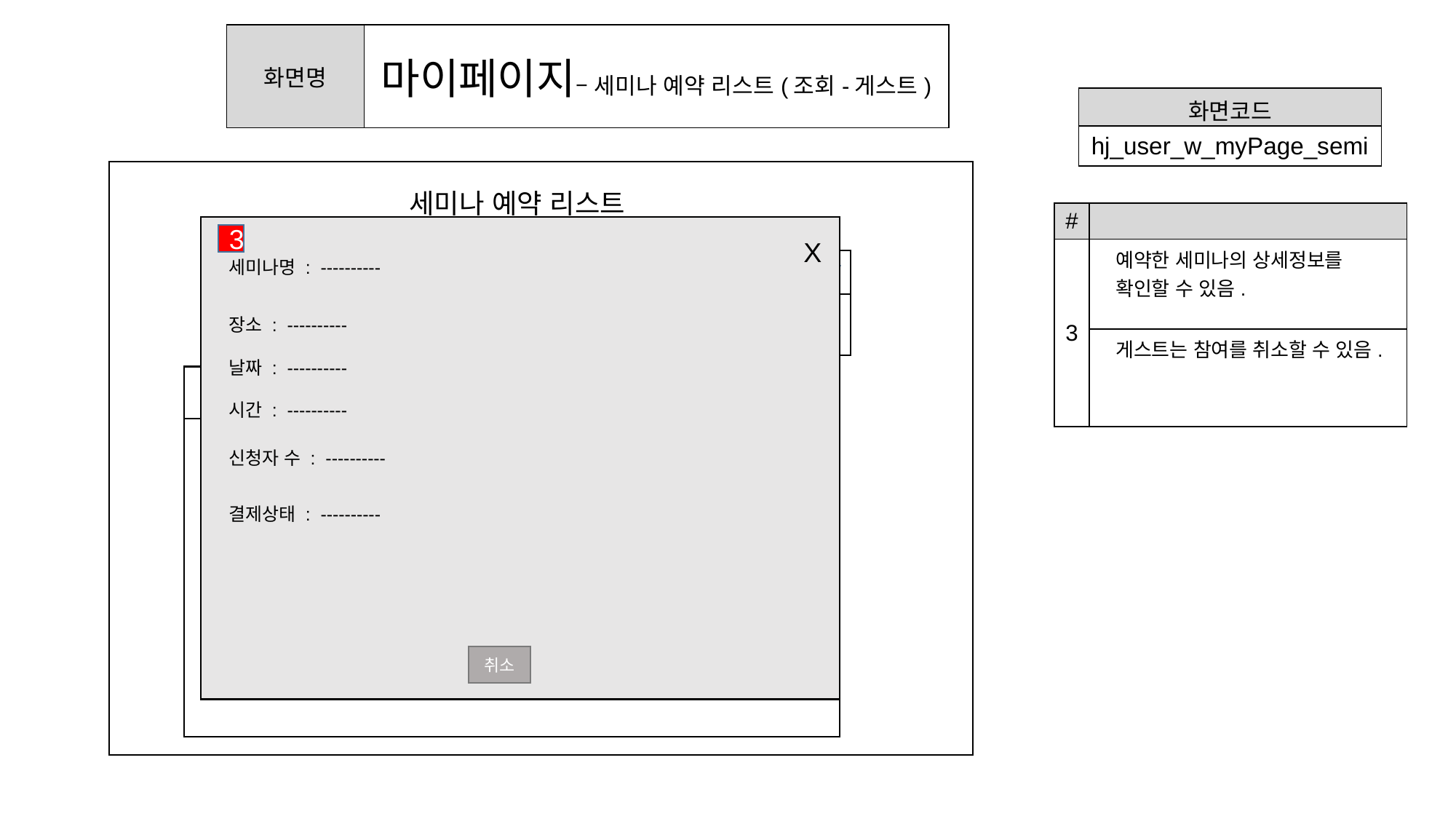

| 화면명 | 마이페이지– 세미나 예약 리스트(조회-게스트) |
| --- | --- |
| 화면코드 |
| --- |
| hj\_user\_w\_myPage\_semi |

세미나 예약 리스트
| # |  |
| --- | --- |
| 3 | 예약한 세미나의 상세정보를 확인할 수 있음. |
|  | 게스트는 참여를 취소할 수 있음. |

3
X
세미나명 :  ----------
주최

주최
참여
장소 :  ----------
날짜 :  ----------

 세미나명       장소        날짜       시간          신청자 수          결제상태
시간 :  ----------
신청자 수 :  ----------
결제상태 :  ----------
취소